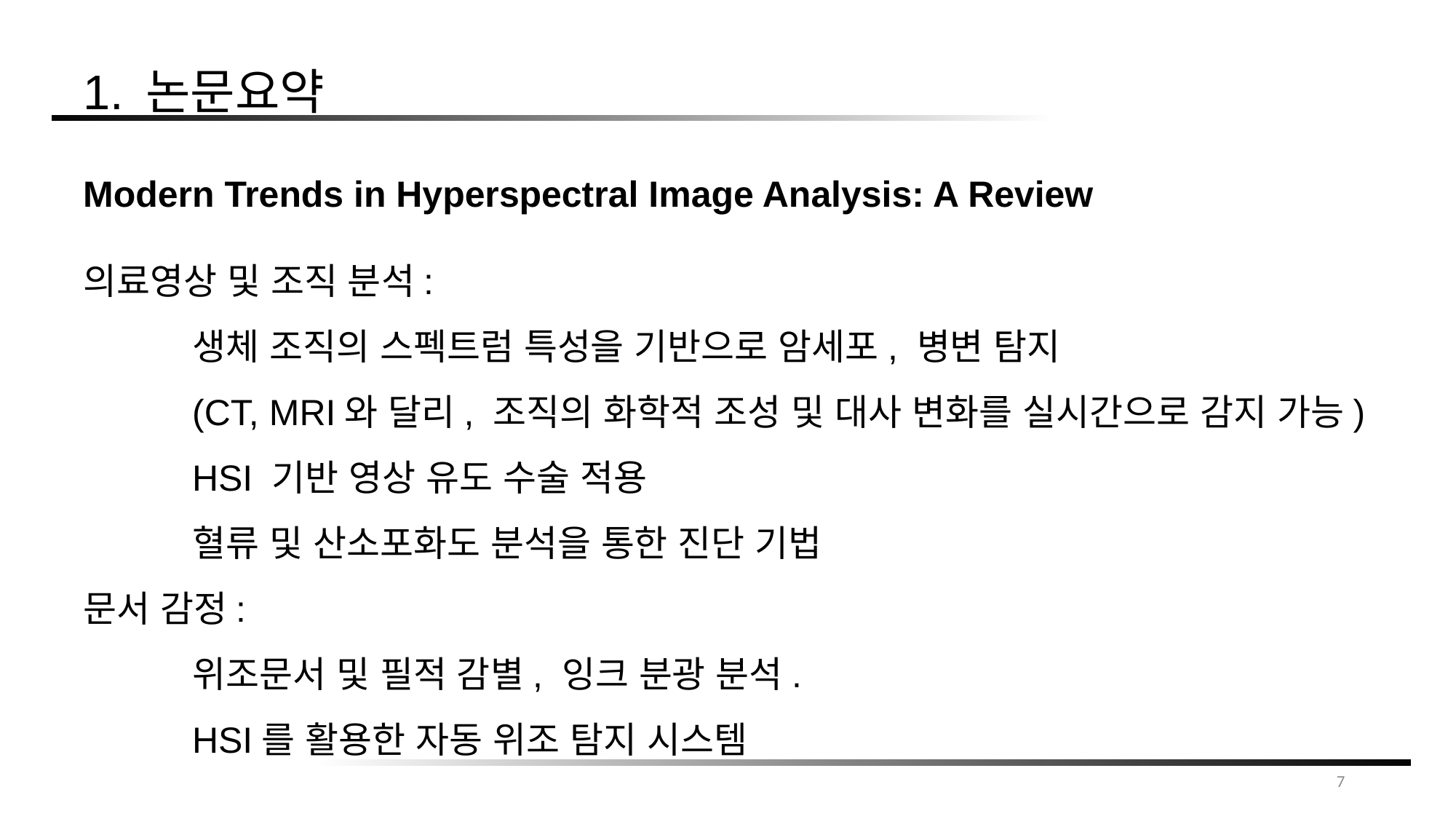

1. 논문요약
Modern Trends in Hyperspectral Image Analysis: A Review
의료영상 및 조직 분석:
	생체 조직의 스펙트럼 특성을 기반으로 암세포, 병변 탐지
	(CT, MRI와 달리, 조직의 화학적 조성 및 대사 변화를 실시간으로 감지 가능)
	HSI 기반 영상 유도 수술 적용
	혈류 및 산소포화도 분석을 통한 진단 기법
문서 감정:
	위조문서 및 필적 감별, 잉크 분광 분석.
	HSI를 활용한 자동 위조 탐지 시스템

7